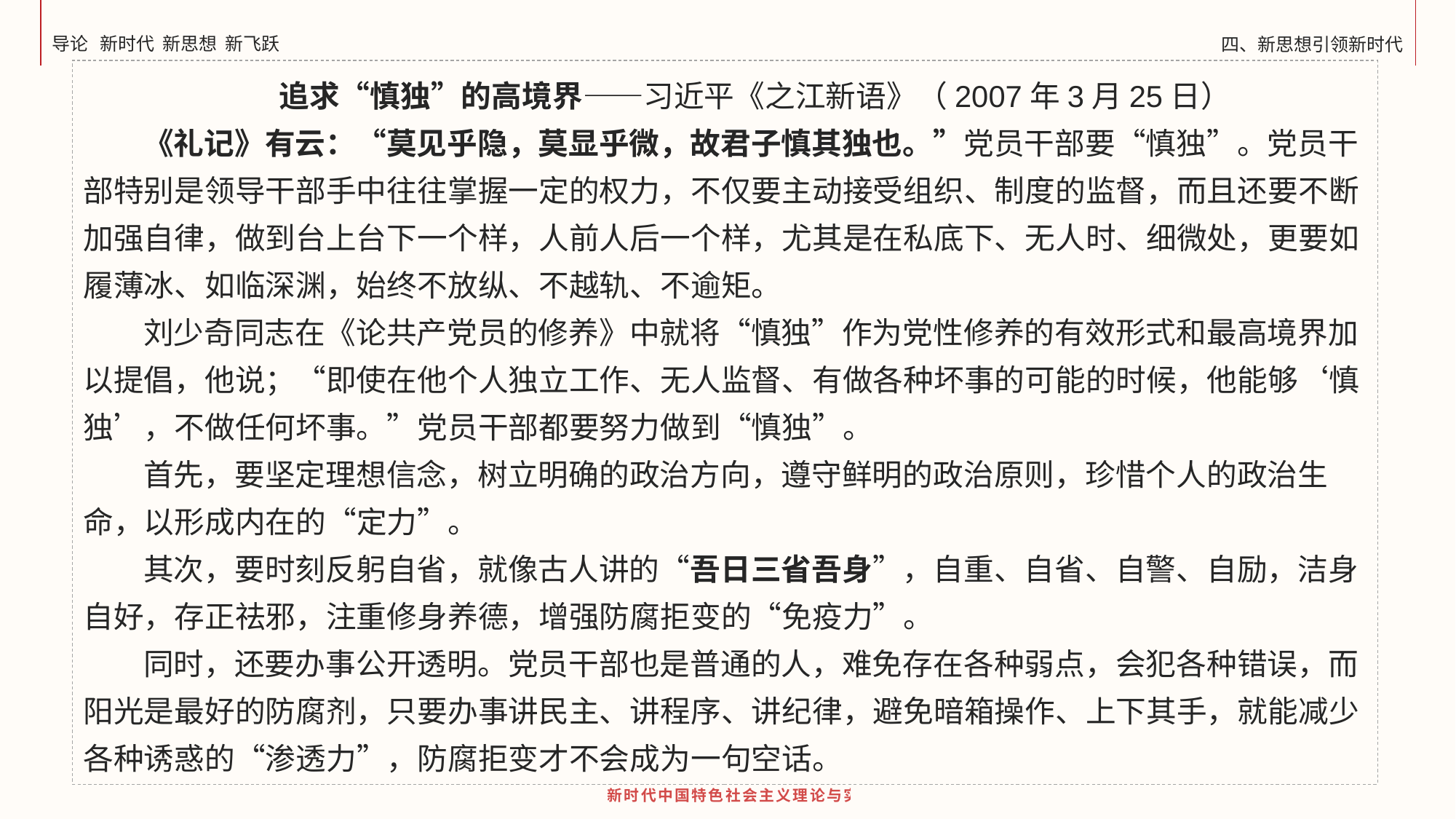

追求“慎独”的高境界——习近平《之江新语》（2007年3月25日）
《礼记》有云：“莫见乎隐，莫显乎微，故君子慎其独也。”党员干部要“慎独”。党员干部特别是领导干部手中往往掌握一定的权力，不仅要主动接受组织、制度的监督，而且还要不断加强自律，做到台上台下一个样，人前人后一个样，尤其是在私底下、无人时、细微处，更要如履薄冰、如临深渊，始终不放纵、不越轨、不逾矩。
刘少奇同志在《论共产党员的修养》中就将“慎独”作为党性修养的有效形式和最高境界加以提倡，他说；“即使在他个人独立工作、无人监督、有做各种坏事的可能的时候，他能够‘慎独’，不做任何坏事。”党员干部都要努力做到“慎独”。
首先，要坚定理想信念，树立明确的政治方向，遵守鲜明的政治原则，珍惜个人的政治生命，以形成内在的“定力”。
其次，要时刻反躬自省，就像古人讲的“吾日三省吾身”，自重、自省、自警、自励，洁身自好，存正祛邪，注重修身养德，增强防腐拒变的“免疫力”。
同时，还要办事公开透明。党员干部也是普通的人，难免存在各种弱点，会犯各种错误，而阳光是最好的防腐剂，只要办事讲民主、讲程序、讲纪律，避免暗箱操作、上下其手，就能减少各种诱惑的“渗透力”，防腐拒变才不会成为一句空话。